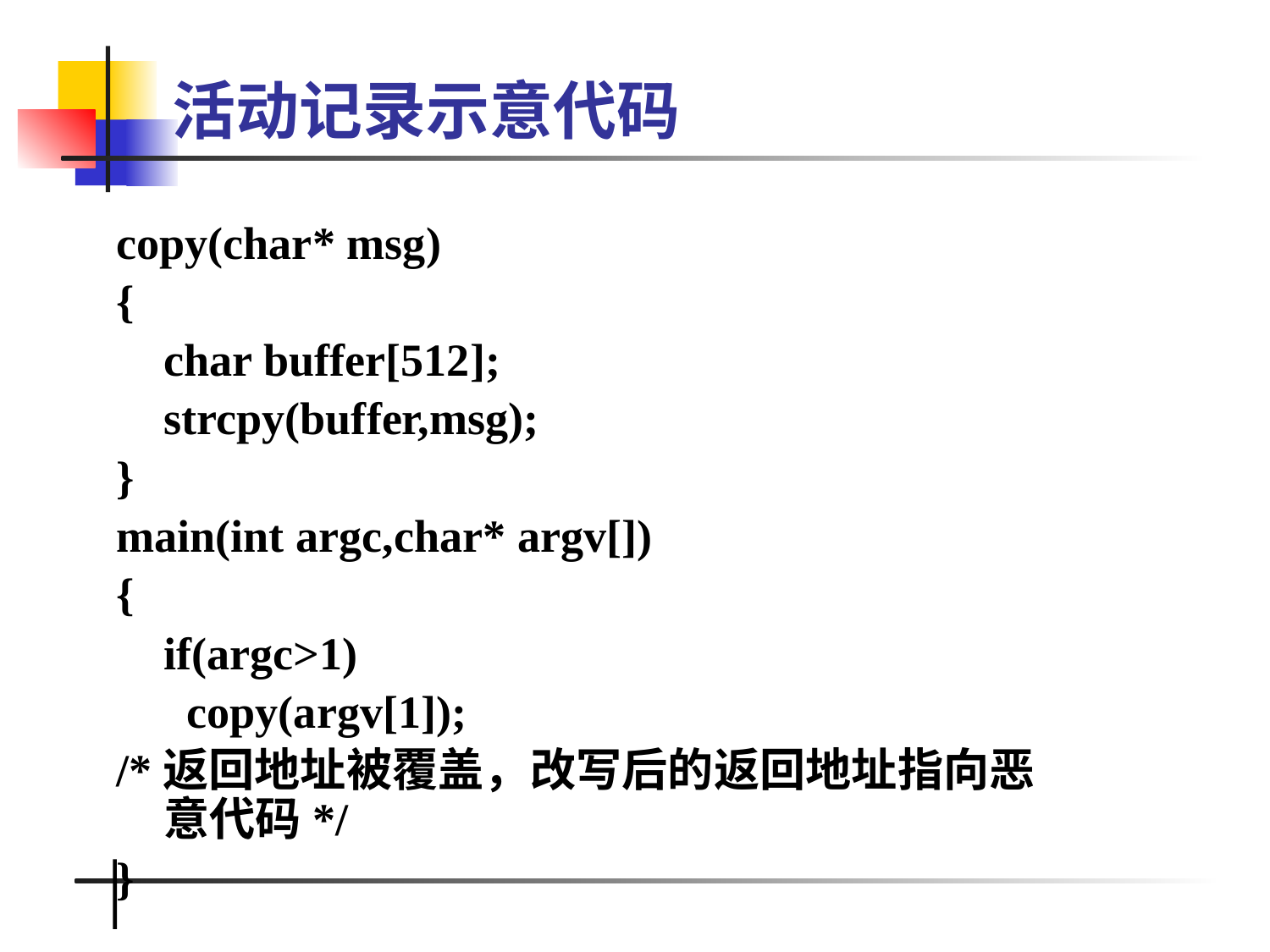

# 活动记录示意代码
copy(char* msg)
{
	char buffer[512];
	strcpy(buffer,msg);
}
main(int argc,char* argv[])
{
	if(argc>1)
	  copy(argv[1]);
/*返回地址被覆盖，改写后的返回地址指向恶意代码*/
}